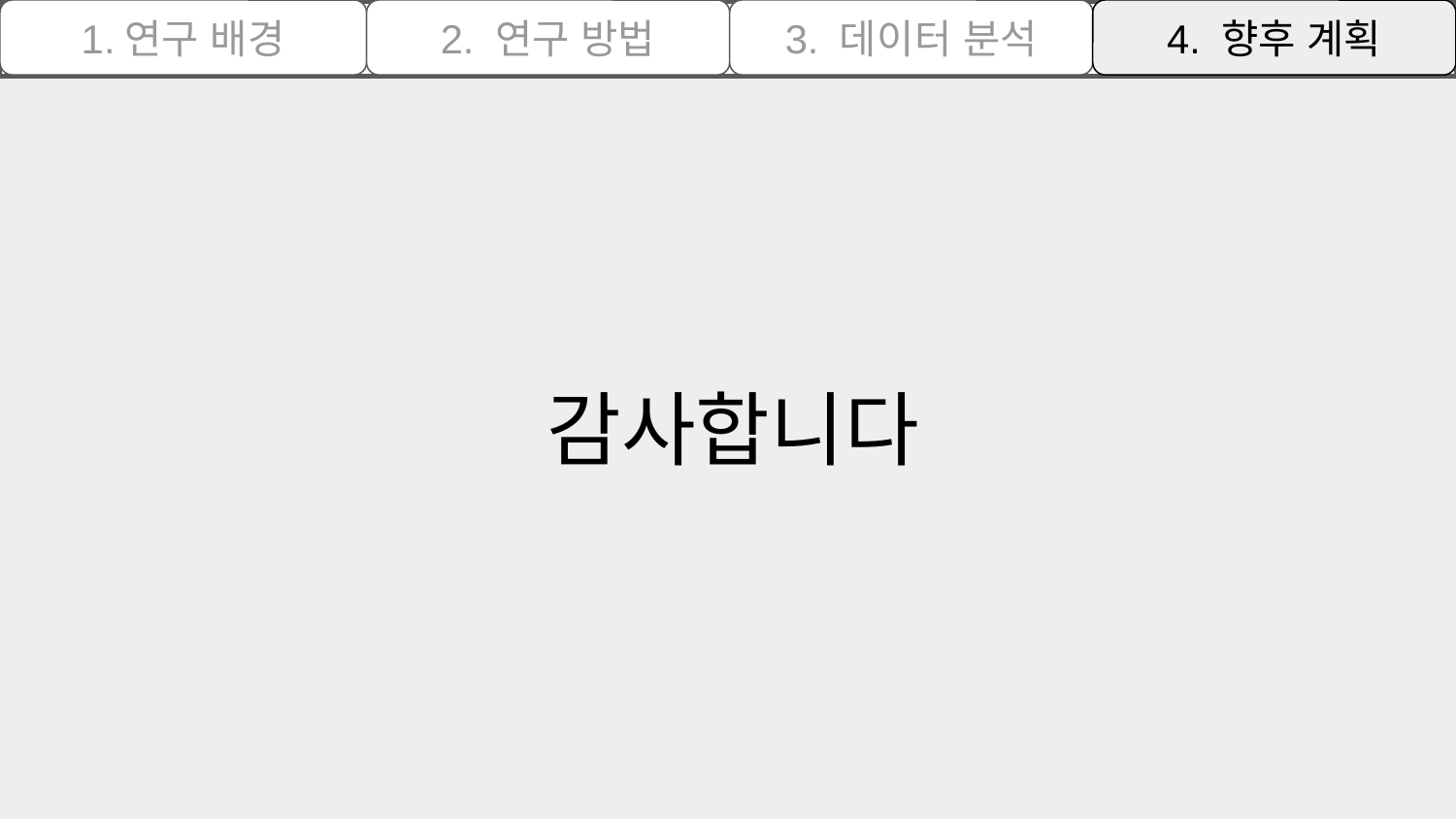

1.연구 배경
2. 연구 방법
3. 데이터 분석
4. 향후 계획

# 감사합니다